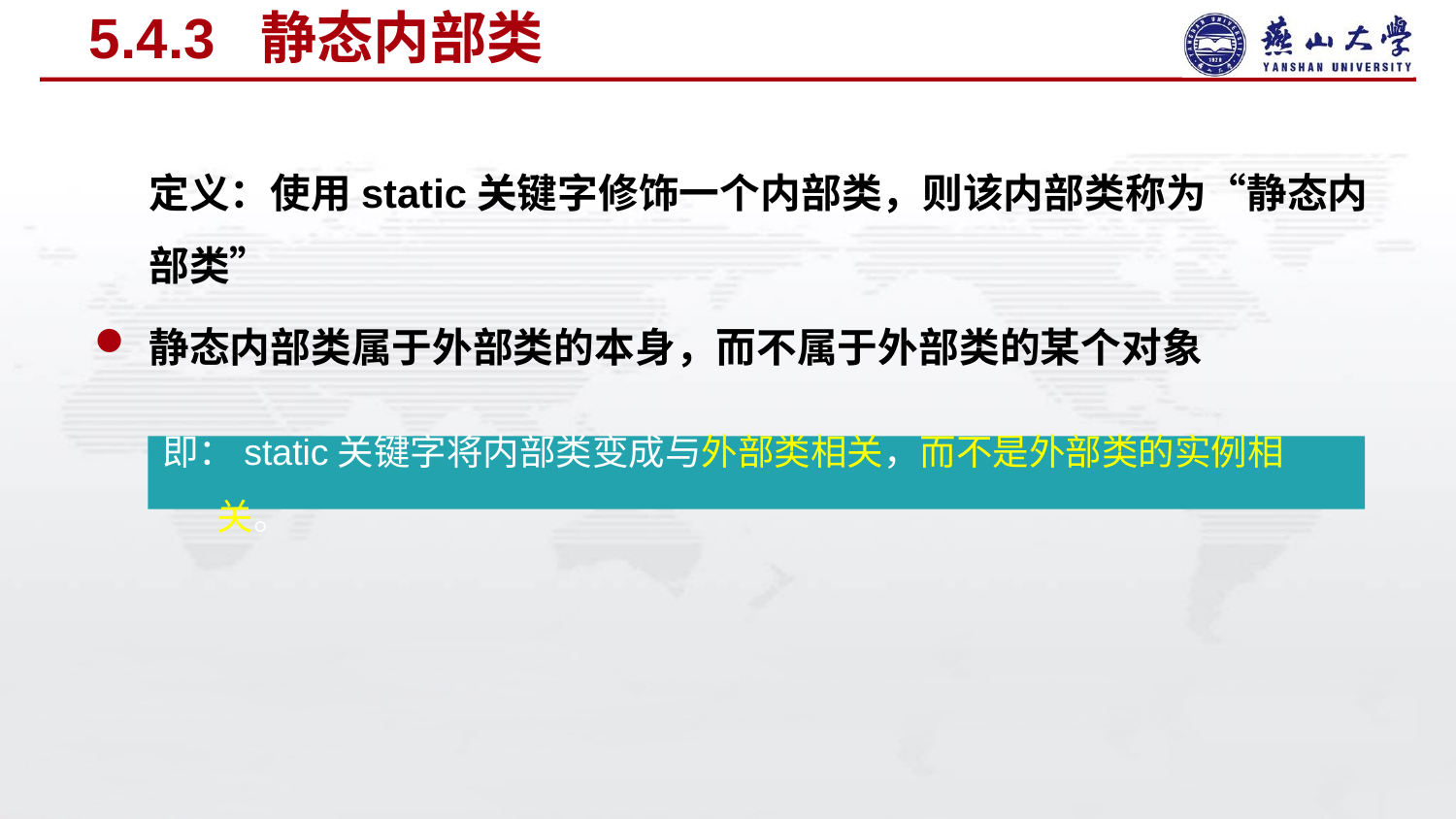

# 5.4.3  静态内部类
	定义：使用static关键字修饰一个内部类，则该内部类称为“静态内部类”
静态内部类属于外部类的本身，而不属于外部类的某个对象

即：static关键字将内部类变成与外部类相关，而不是外部类的实例相关。